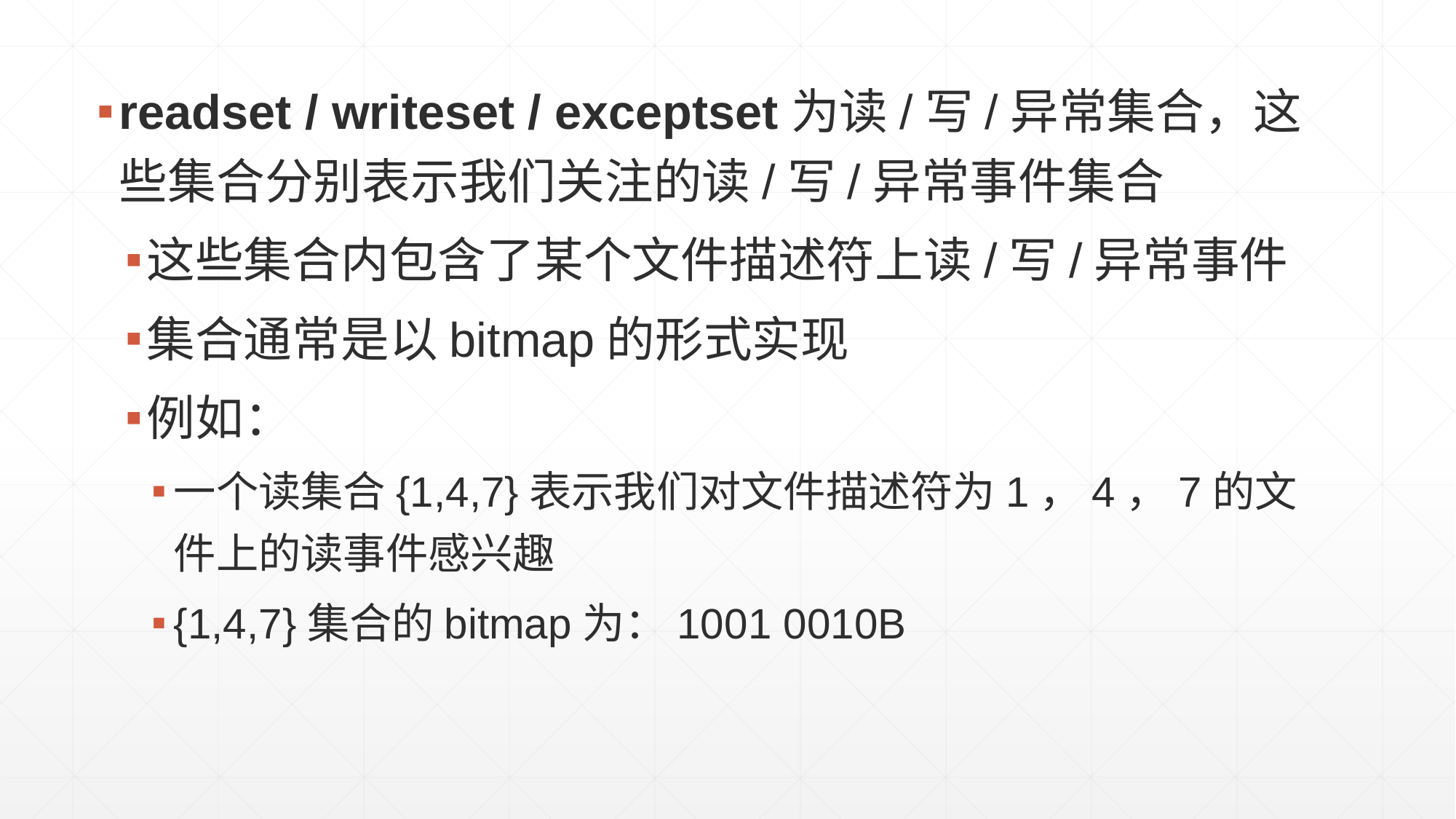

readset / writeset / exceptset为读/写/异常集合，这些集合分别表示我们关注的读/写/异常事件集合
这些集合内包含了某个文件描述符上读/写/异常事件
集合通常是以bitmap的形式实现
例如：
一个读集合{1,4,7}表示我们对文件描述符为1，4，7的文件上的读事件感兴趣
{1,4,7}集合的bitmap为：1001 0010B